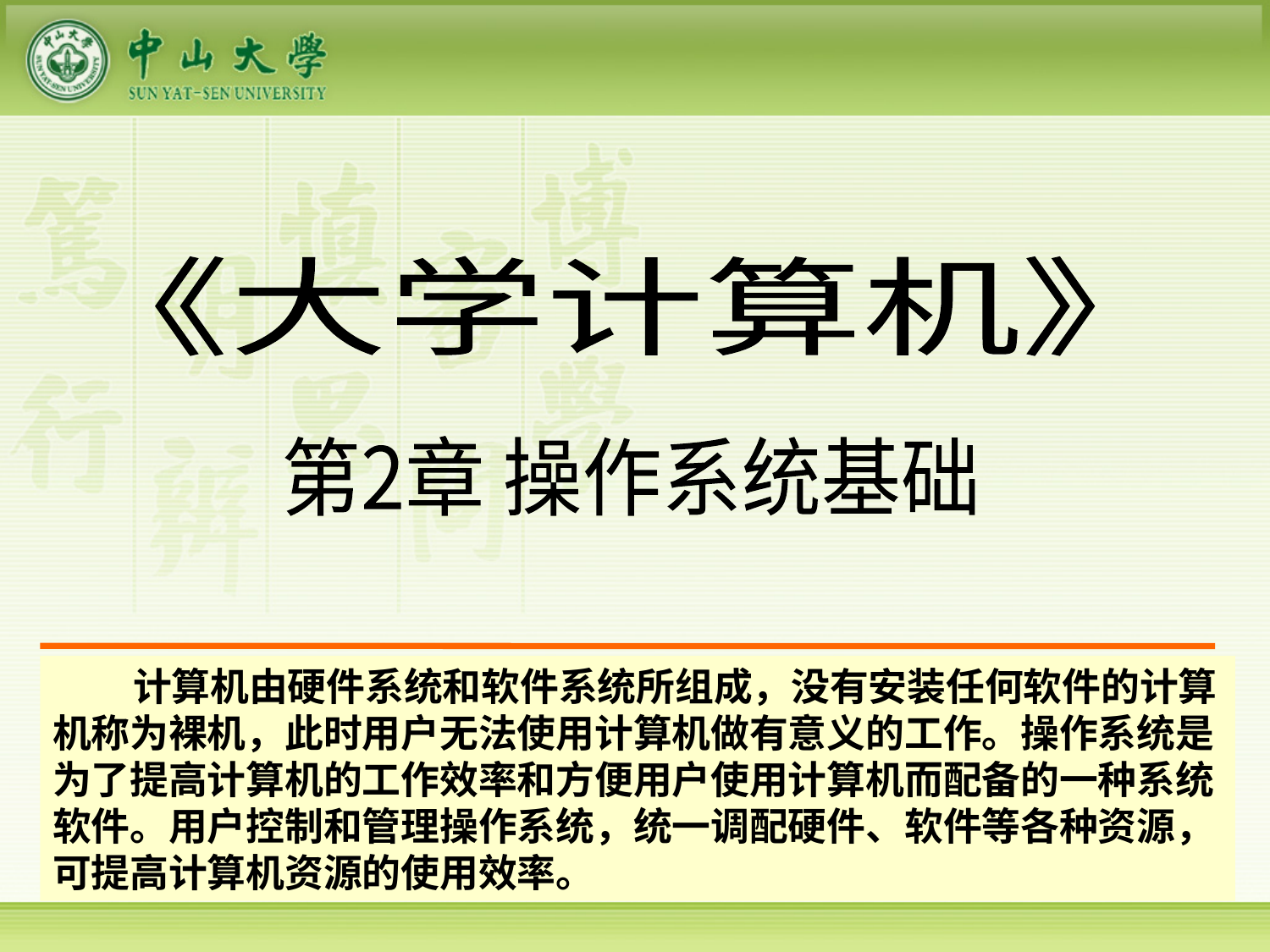

《大学计算机》
第2章 操作系统基础

        计算机由硬件系统和软件系统所组成，没有安装任何软件的计算机称为裸机，此时用户无法使用计算机做有意义的工作。操作系统是为了提高计算机的工作效率和方便用户使用计算机而配备的一种系统软件。用户控制和管理操作系统，统一调配硬件、软件等各种资源，可提高计算机资源的使用效率。

1